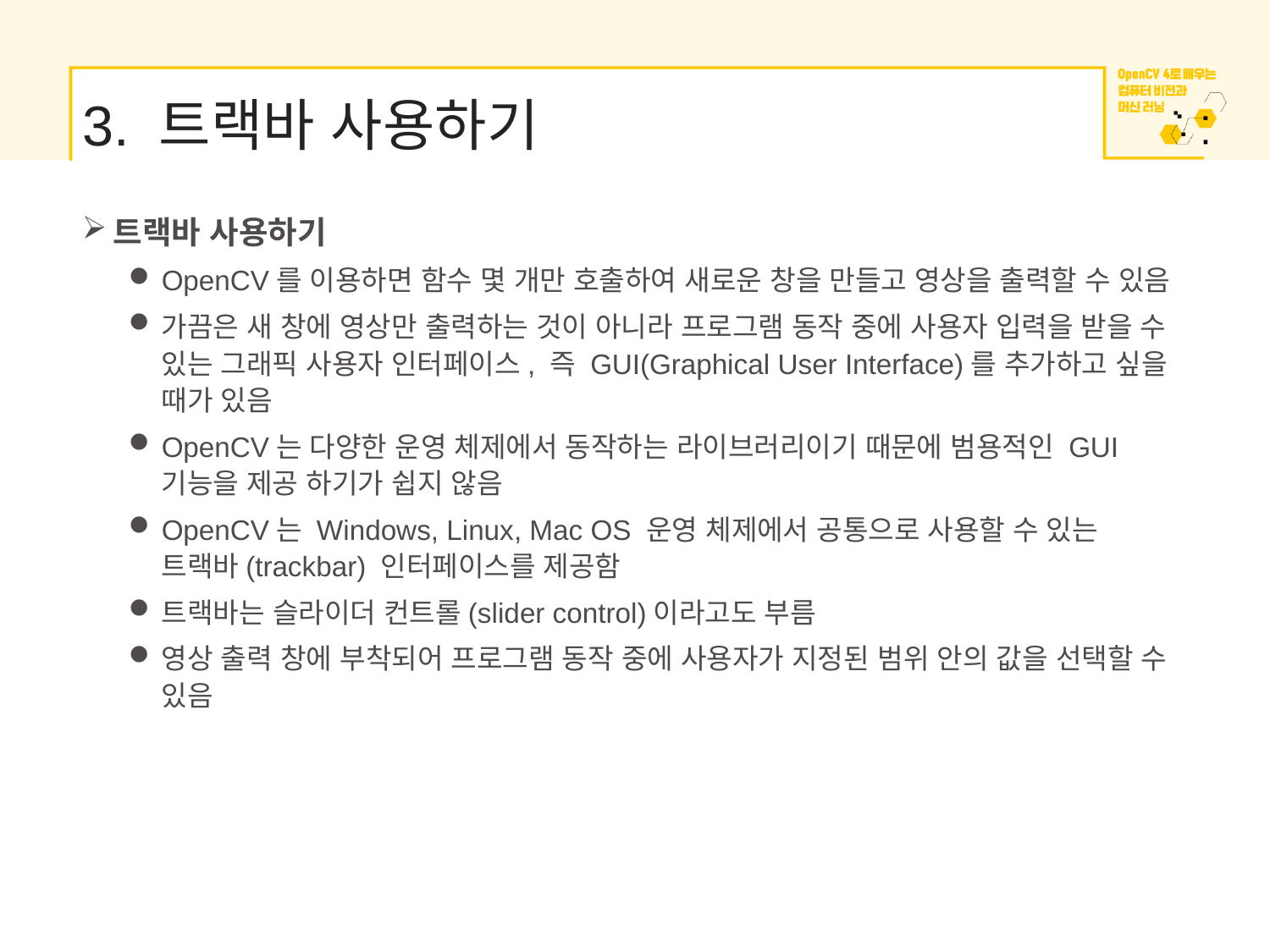

# 3. 트랙바 사용하기
트랙바 사용하기
OpenCV를 이용하면 함수 몇 개만 호출하여 새로운 창을 만들고 영상을 출력할 수 있음
가끔은 새 창에 영상만 출력하는 것이 아니라 프로그램 동작 중에 사용자 입력을 받을 수 있는 그래픽 사용자 인터페이스, 즉 GUI(Graphical User Interface)를 추가하고 싶을 때가 있음
OpenCV는 다양한 운영 체제에서 동작하는 라이브러리이기 때문에 범용적인 GUI 기능을 제공 하기가 쉽지 않음
OpenCV는 Windows, Linux, Mac OS 운영 체제에서 공통으로 사용할 수 있는 트랙바(trackbar) 인터페이스를 제공함
트랙바는 슬라이더 컨트롤(slider control)이라고도 부름
영상 출력 창에 부착되어 프로그램 동작 중에 사용자가 지정된 범위 안의 값을 선택할 수 있음